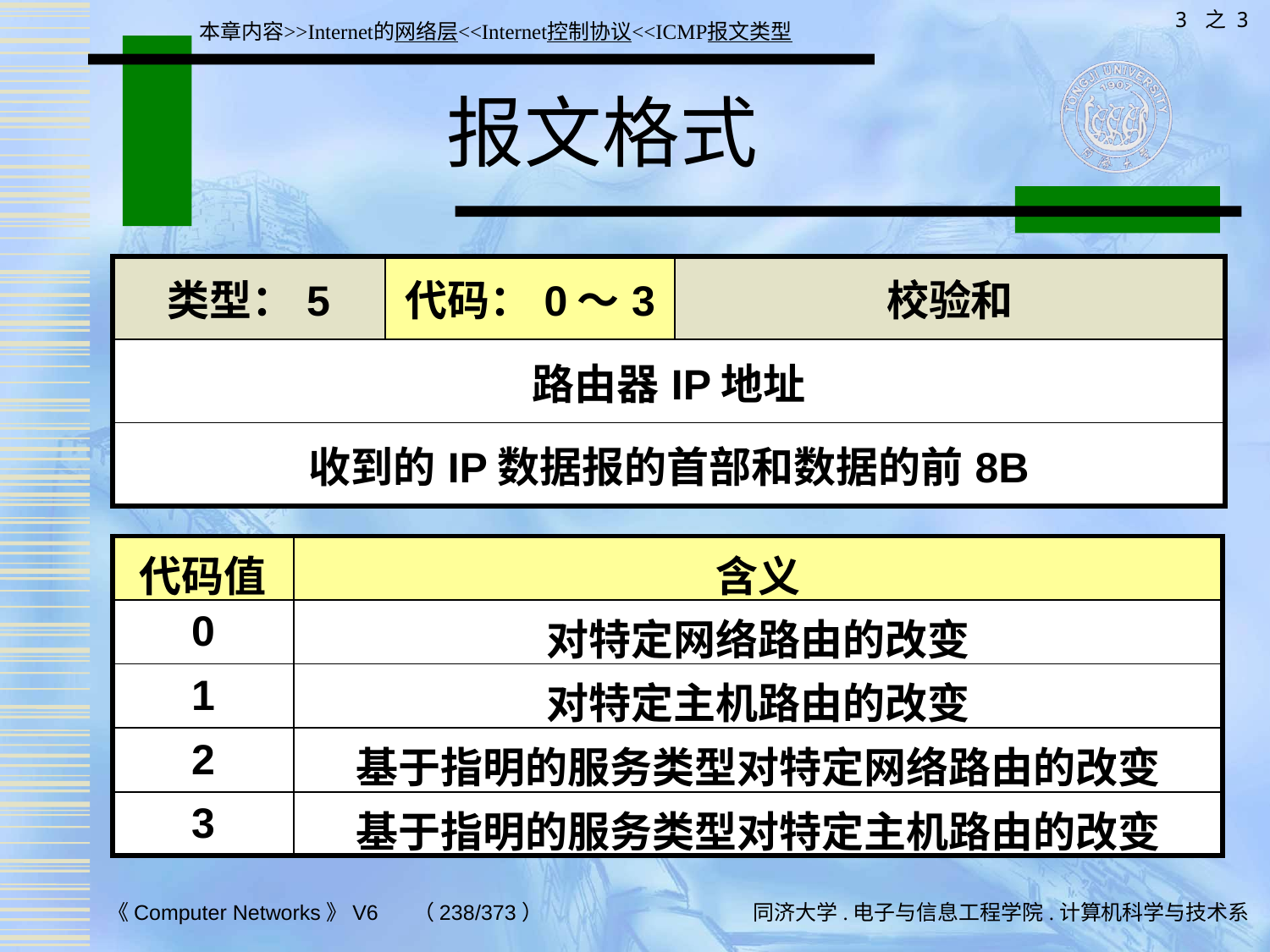

3 之 3
本章内容>>Internet的网络层<<Internet控制协议<<ICMP报文类型
# 报文格式
| 类型：5 | 代码：0～3 | 校验和 |
| --- | --- | --- |
| 路由器IP地址 |  |  |
| 收到的IP数据报的首部和数据的前8B |  |  |
| 代码值 | 含义 |
| --- | --- |
| 0 | 对特定网络路由的改变 |
| 1 | 对特定主机路由的改变 |
| 2 | 基于指明的服务类型对特定网络路由的改变 |
| 3 | 基于指明的服务类型对特定主机路由的改变 |